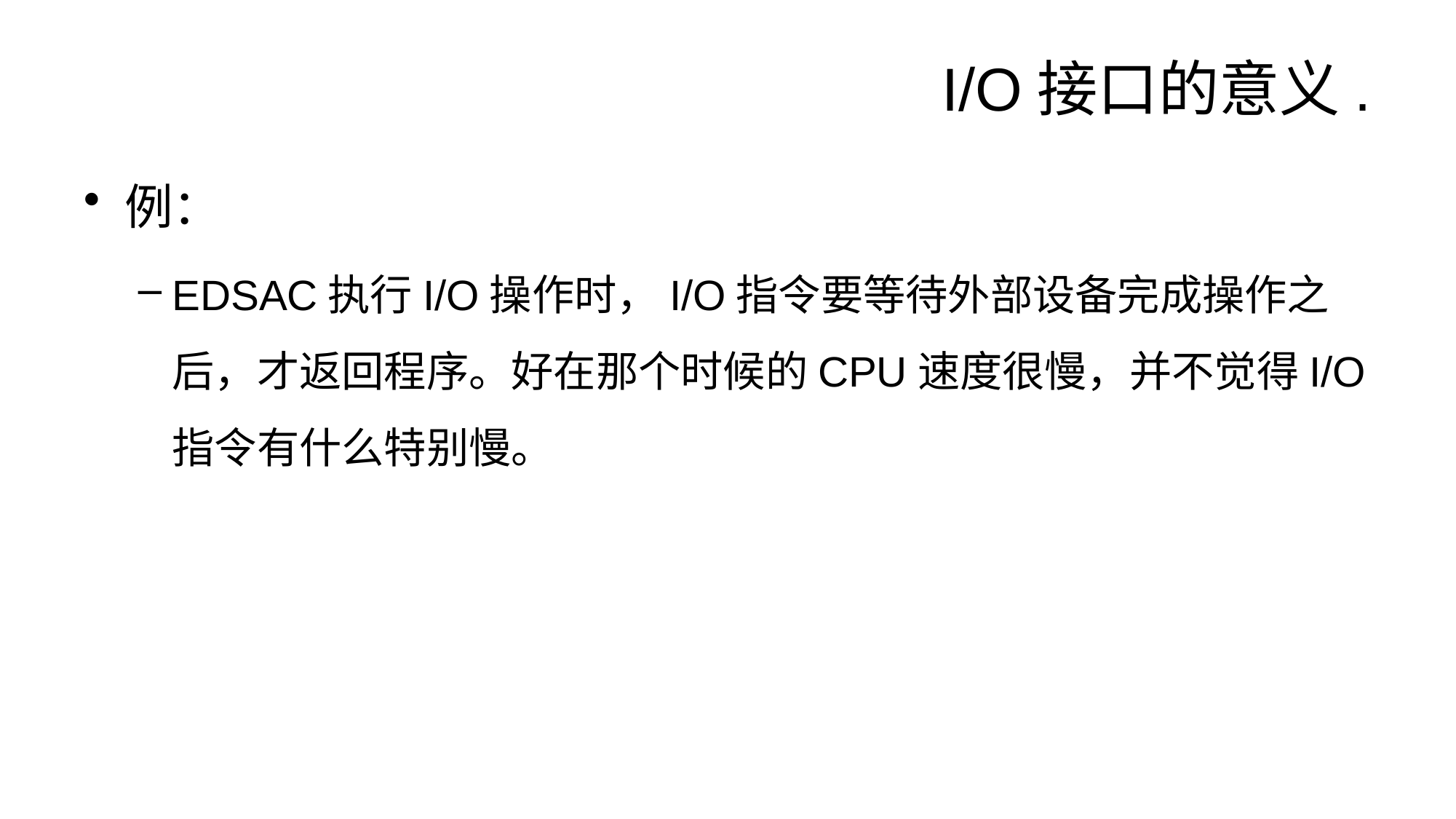

# I/O接口的意义.
例：
EDSAC执行I/O操作时，I/O指令要等待外部设备完成操作之后，才返回程序。好在那个时候的CPU速度很慢，并不觉得I/O指令有什么特别慢。